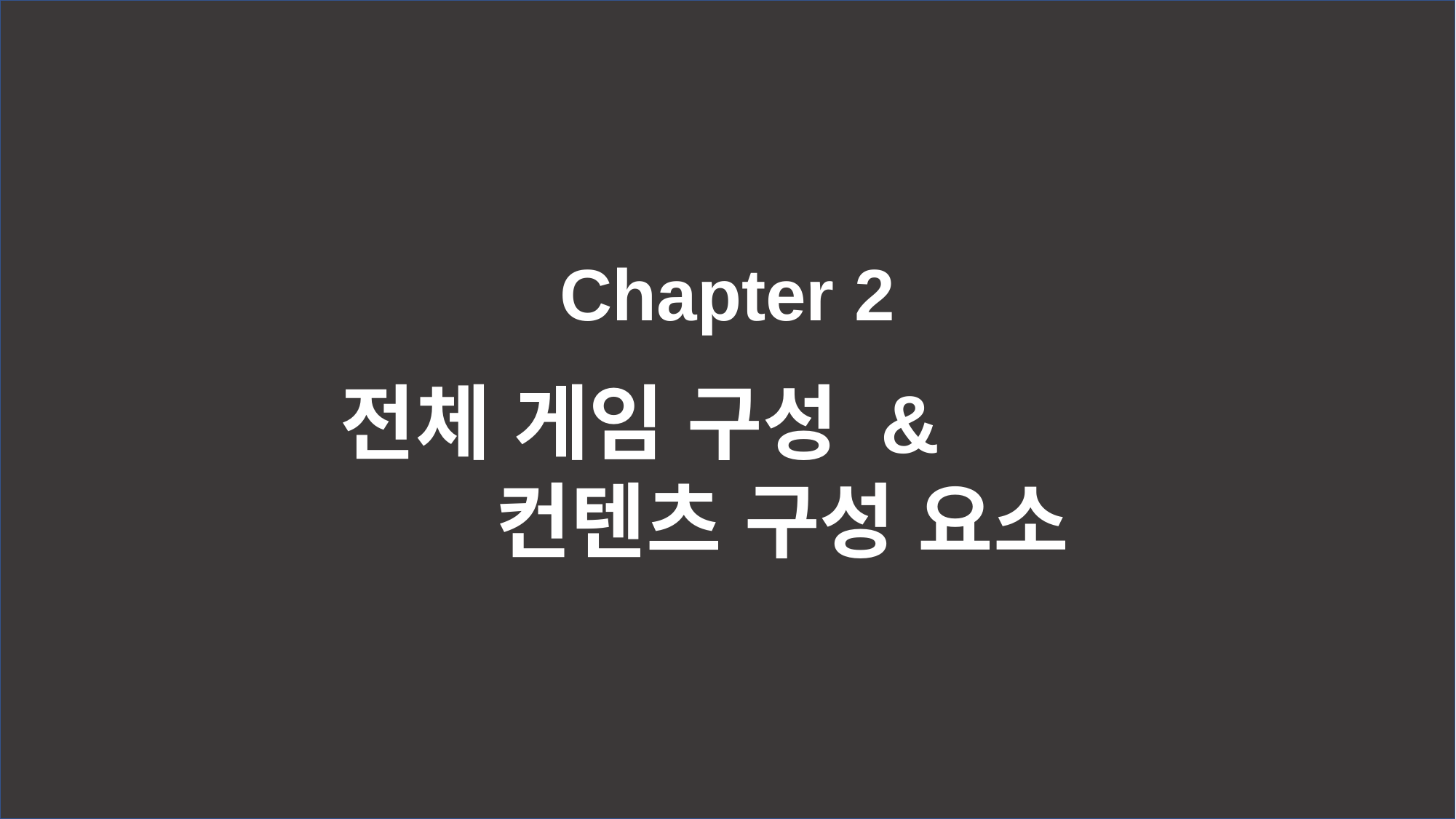

Chapter 2

전체 게임 구성 &
	컨텐츠 구성 요소